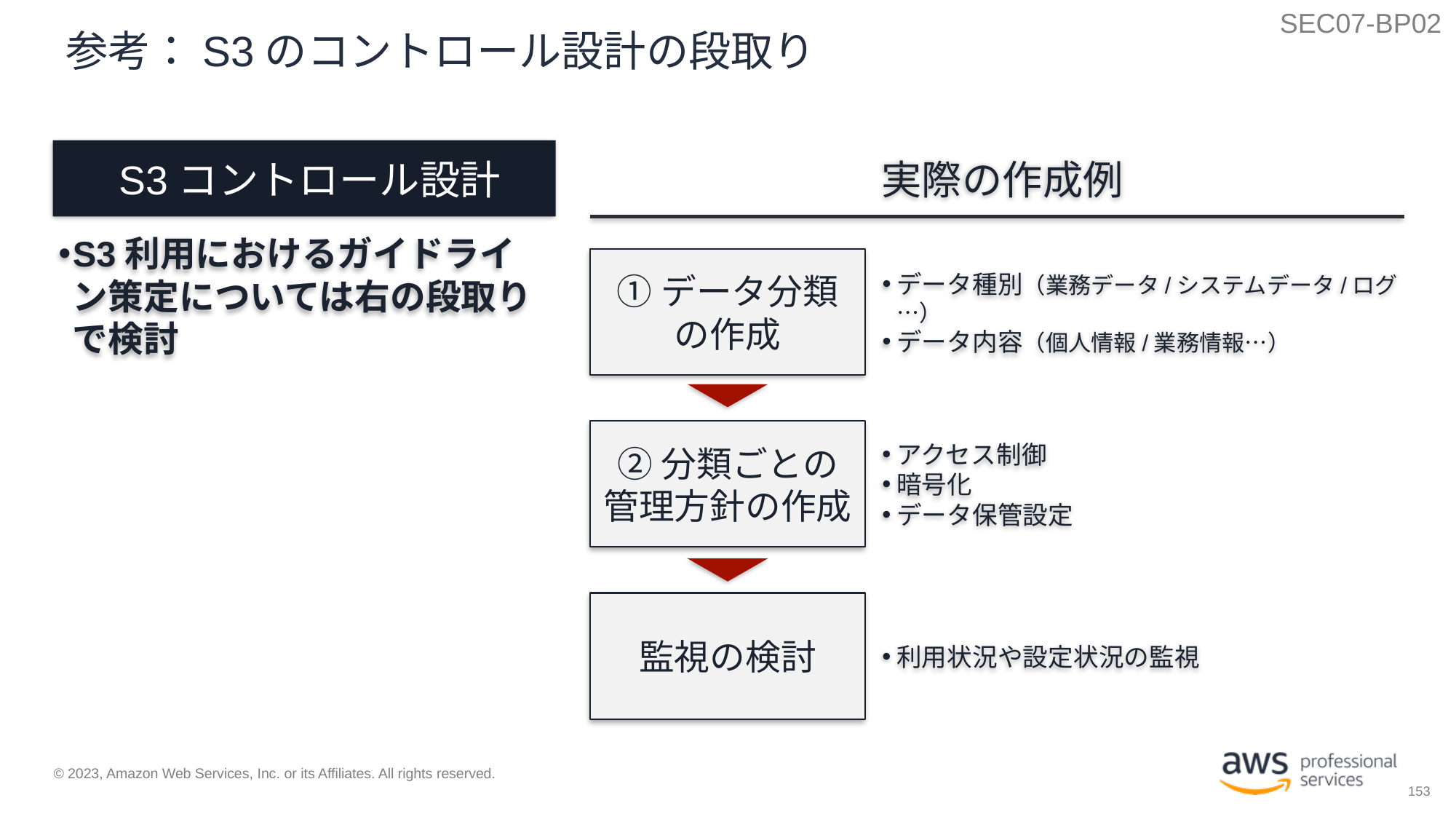

SEC07-BP02
# 参考：S3のコントロール設計の段取り
S3コントロール設計
実際の作成例
S3利用におけるガイドライン策定については右の段取りで検討
①データ分類
の作成
データ種別（業務データ/システムデータ/ログ…）
データ内容（個人情報/業務情報…）

②分類ごとの
管理方針の作成
アクセス制御
暗号化
データ保管設定

監視の検討
利用状況や設定状況の監視